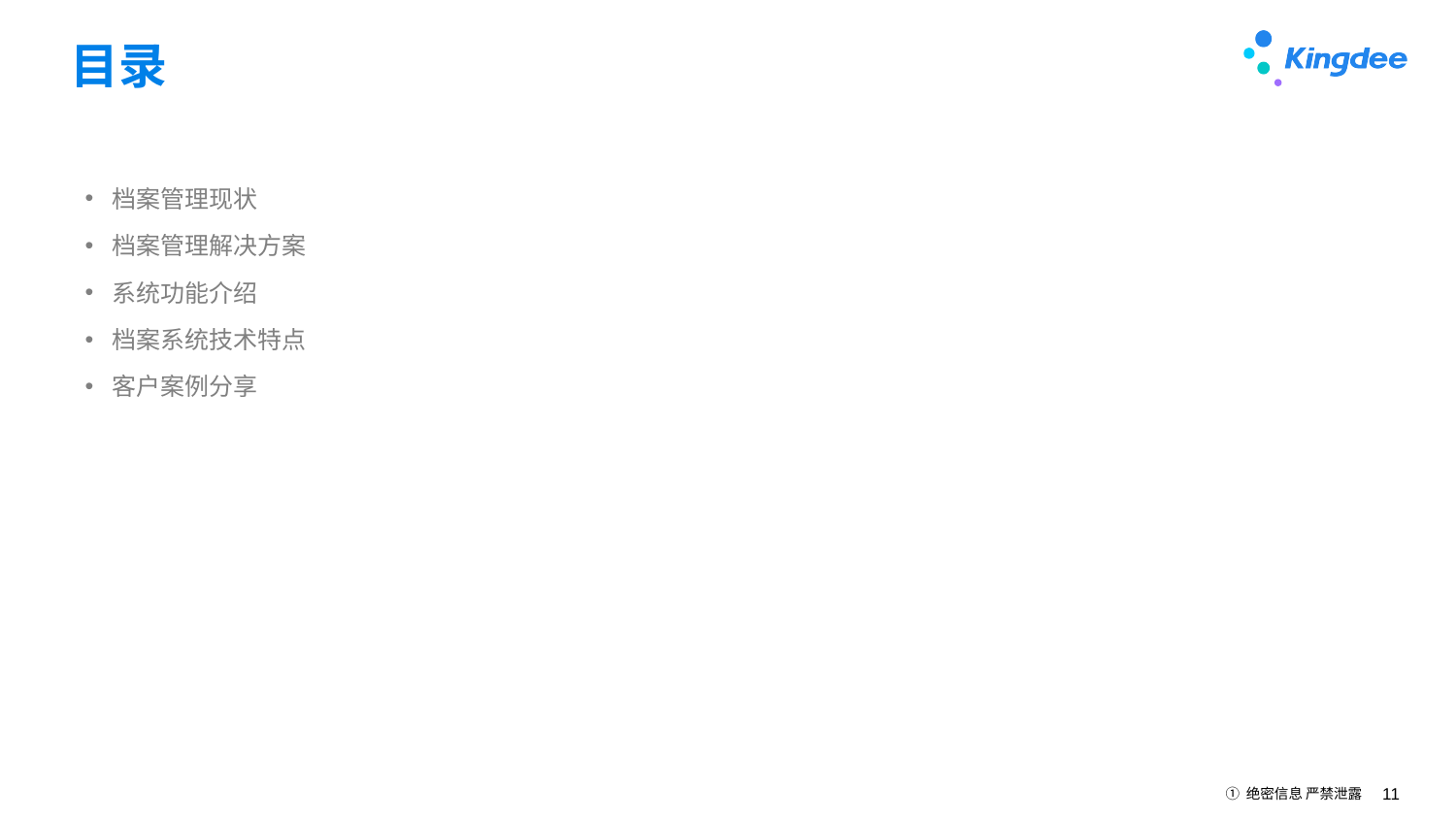

# 目录
档案管理现状
档案管理解决方案
系统功能介绍
档案系统技术特点
客户案例分享